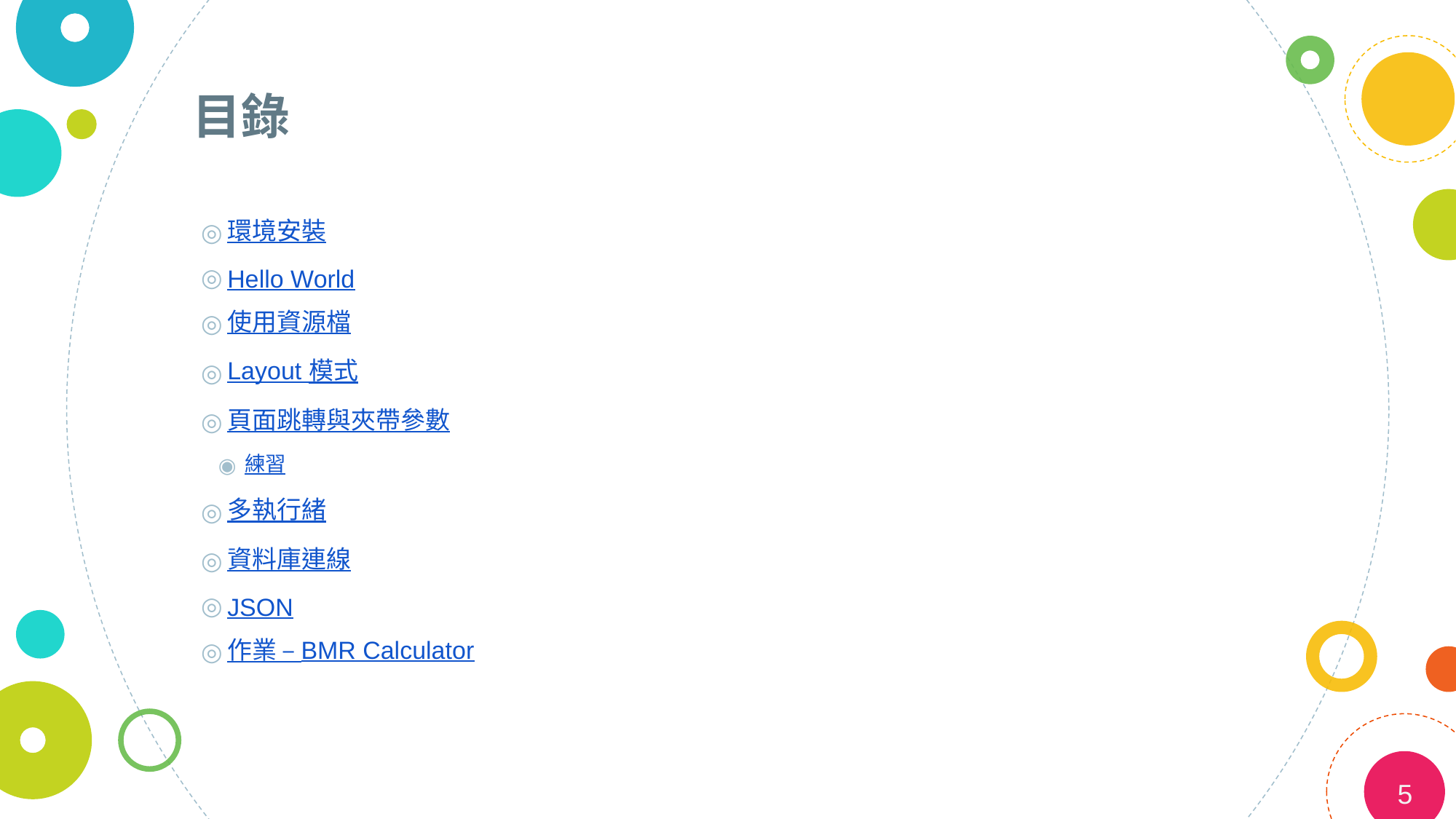

# 目錄
環境安裝
Hello World
使用資源檔
Layout 模式
頁面跳轉與夾帶參數
練習
多執行緒
資料庫連線
JSON
作業 – BMR Calculator
5